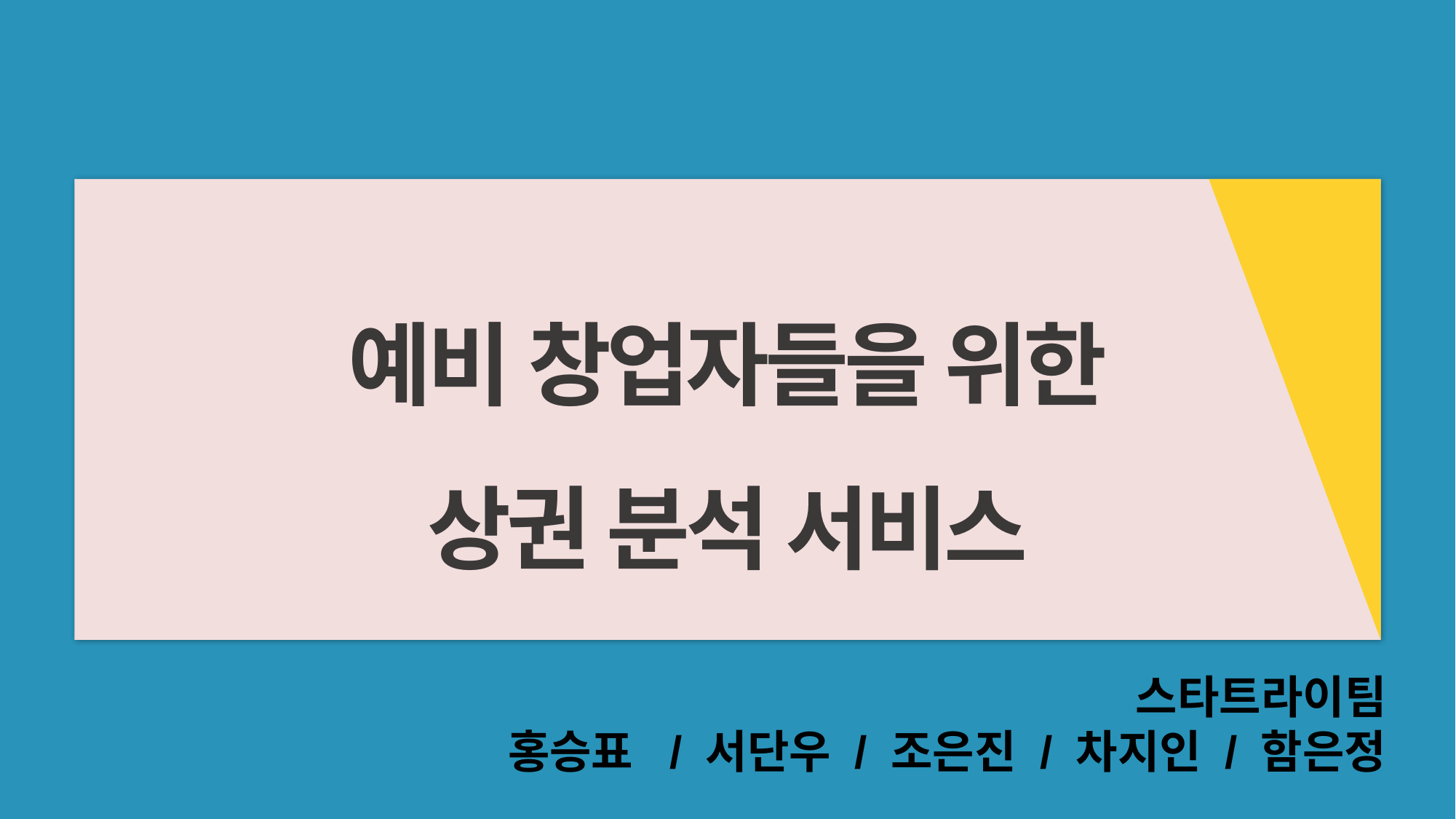

예비 창업자들을 위한
상권 분석 서비스

스타트라이팀
홍승표  / 서단우 / 조은진 / 차지인 / 함은정